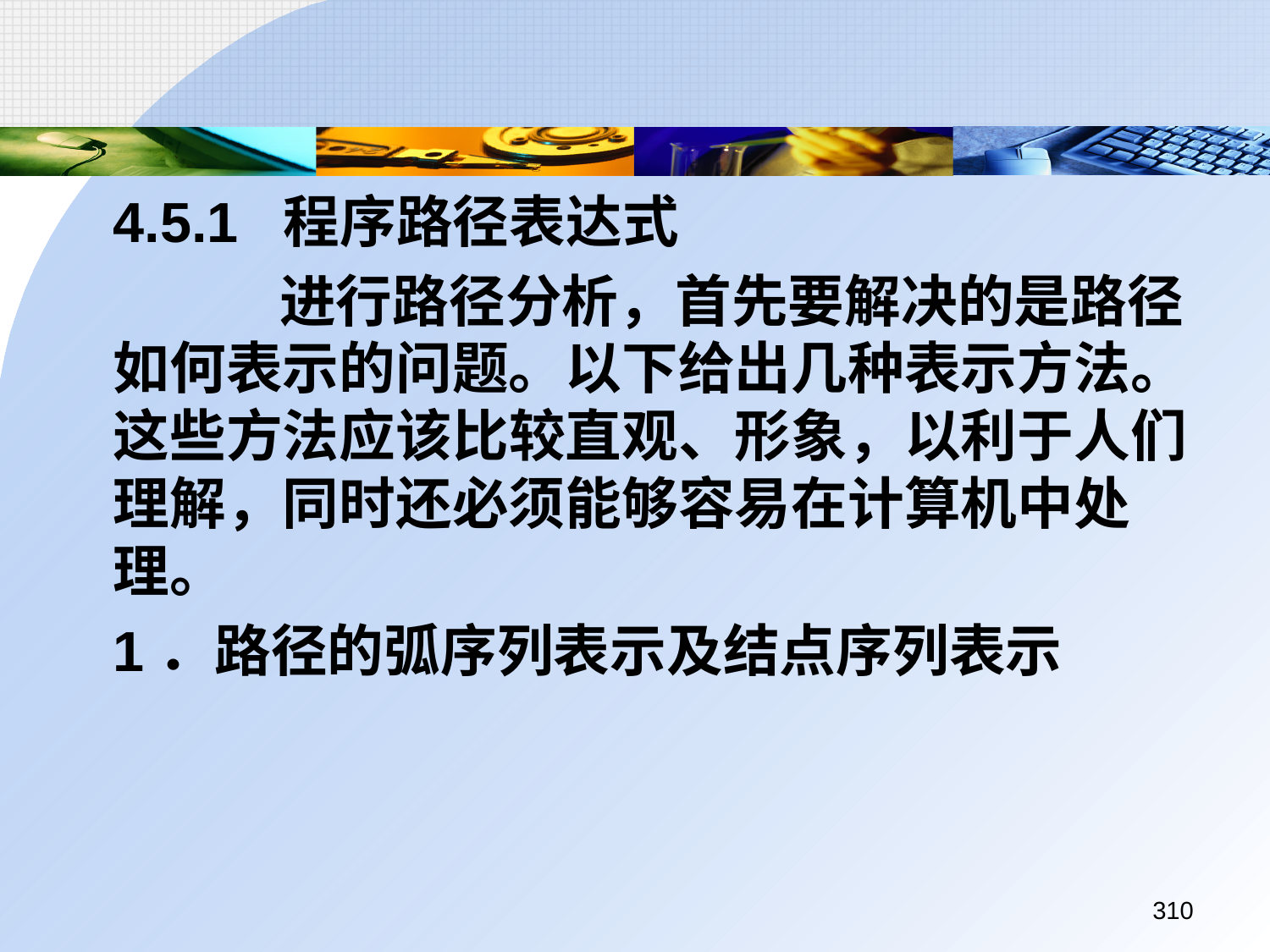

4.5.1  程序路径表达式
		  进行路径分析，首先要解决的是路径如何表示的问题。以下给出几种表示方法。这些方法应该比较直观、形象，以利于人们理解，同时还必须能够容易在计算机中处理。
	1．路径的弧序列表示及结点序列表示

310